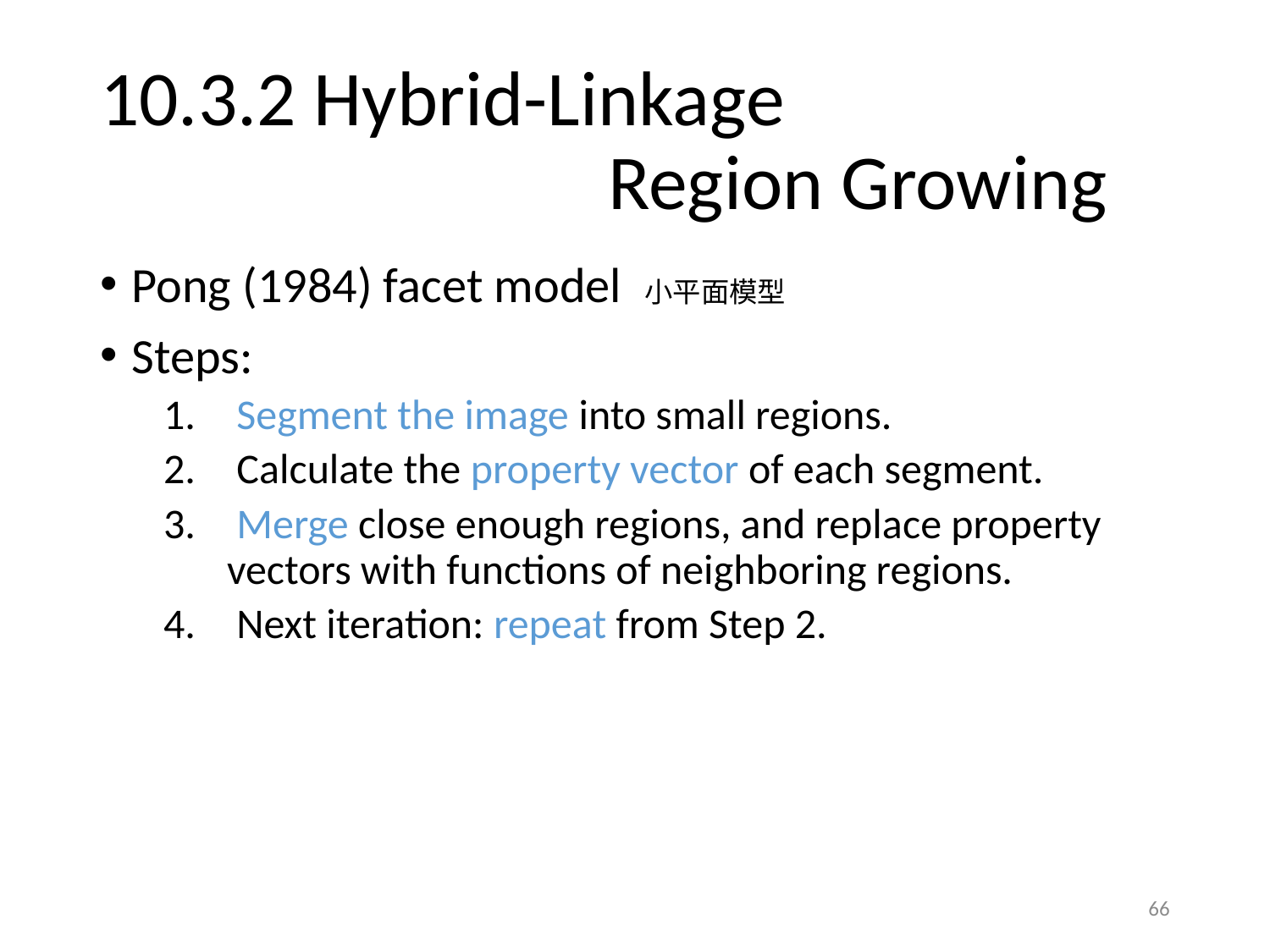

# 10.3.2 Hybrid-Linkage Region Growing
Pong (1984) facet model 小平面模型
Steps:
 Segment the image into small regions.
 Calculate the property vector of each segment.
 Merge close enough regions, and replace property vectors with functions of neighboring regions.
 Next iteration: repeat from Step 2.
66